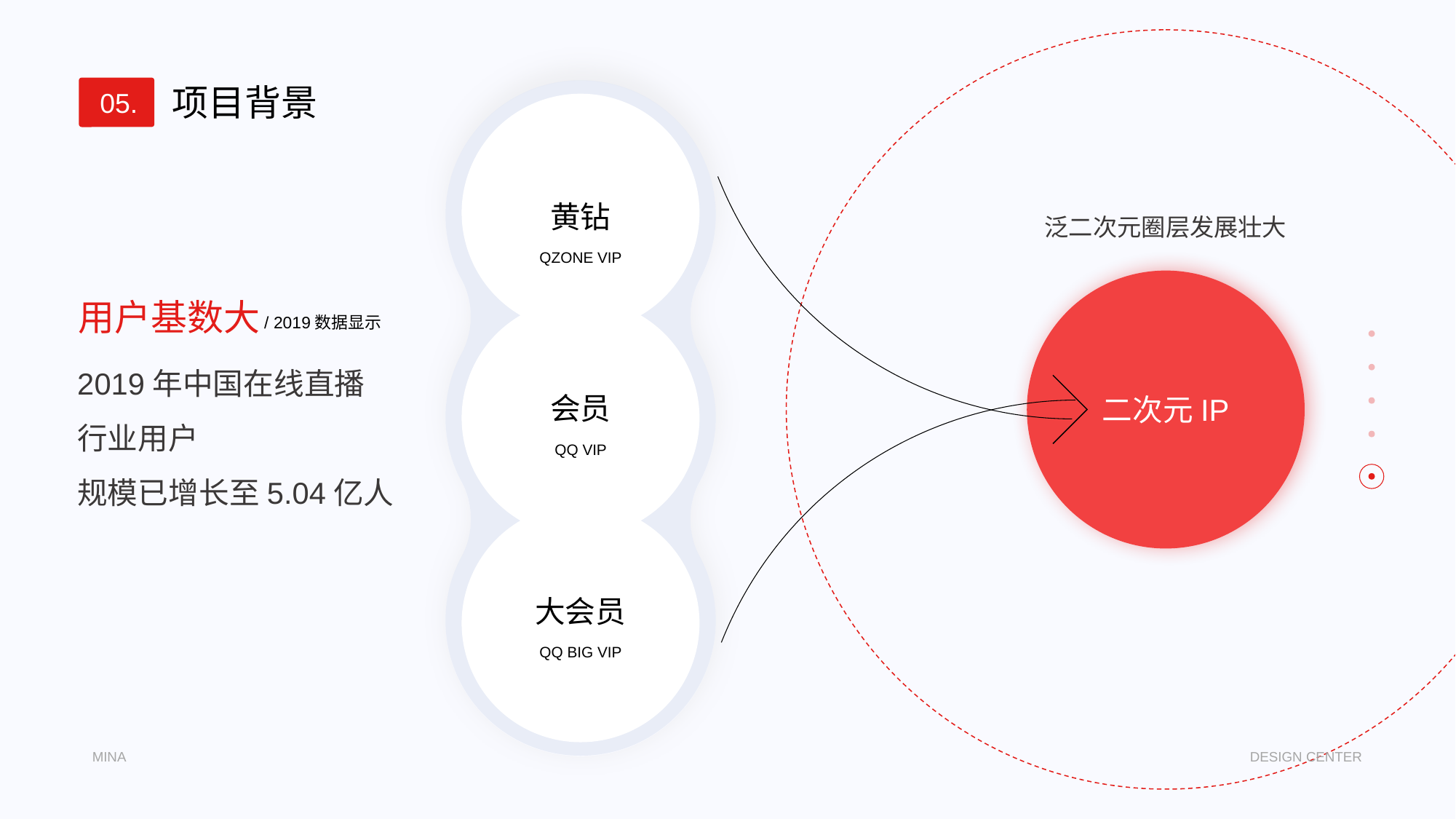

项目背景

05.

黄钻
QZONE VIP
泛二次元圈层发展壮大

用户基数大

/ 2019数据显示

2019年中国在线直播
行业用户
规模已增长至5.04亿人
会员
QQ VIP

二次元IP

大会员
QQ BIG VIP
MINA
DESIGN CENTER